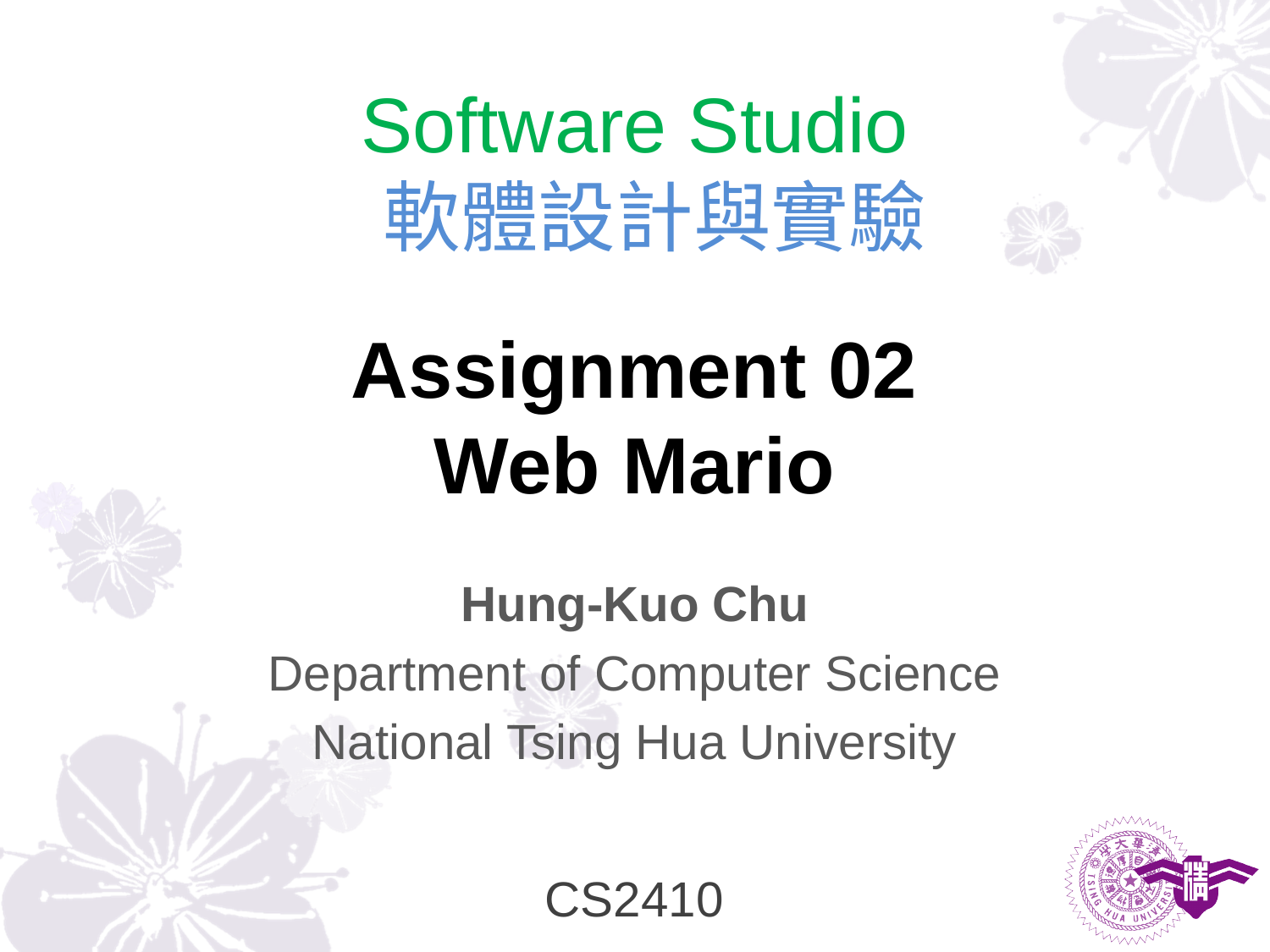

Software Studio
 軟體設計與實驗
# Assignment 02 Web Mario
Hung-Kuo Chu
Department of Computer Science
National Tsing Hua University

CS2410